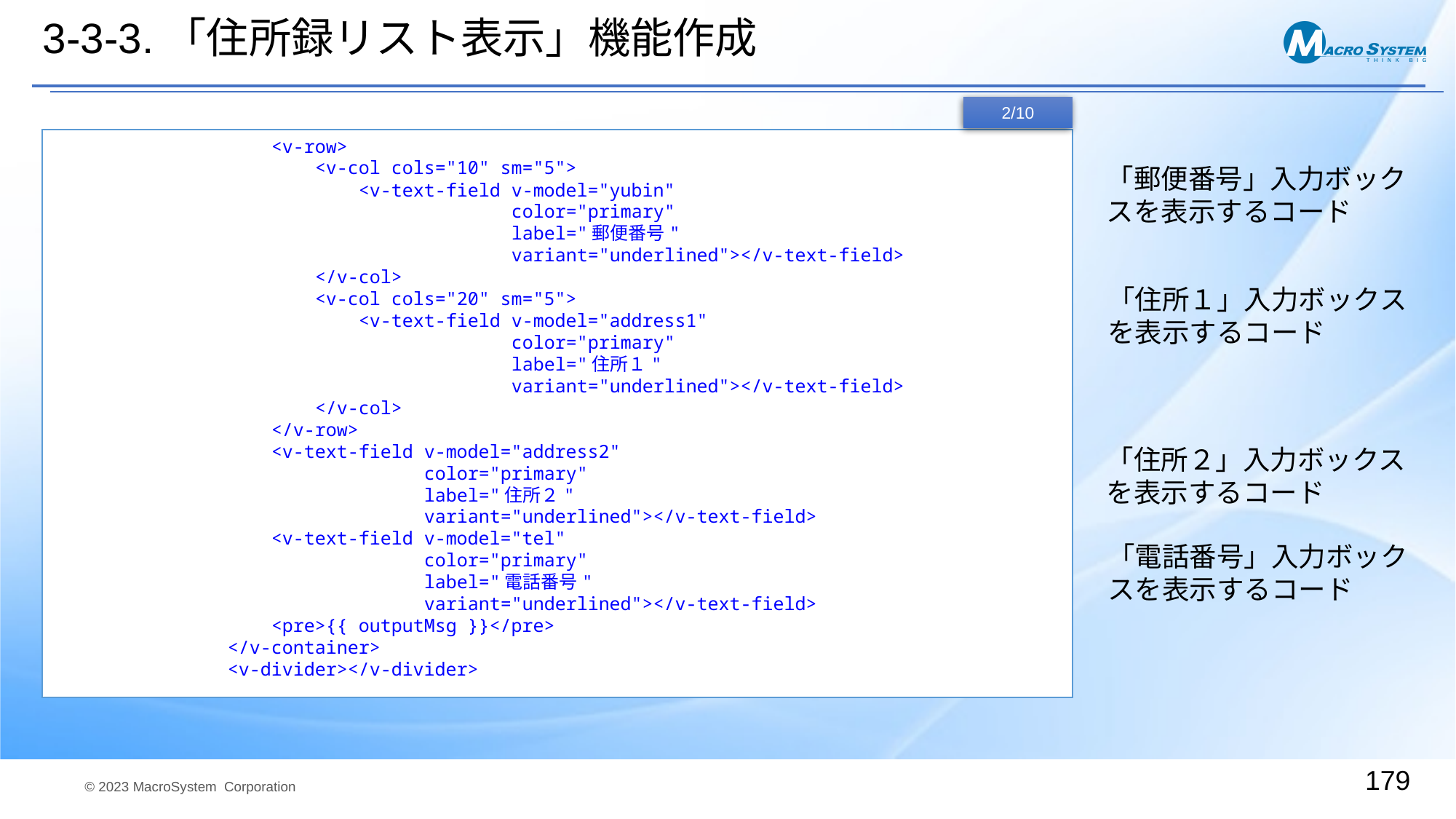

# 3-3-3.「住所録リスト表示」機能作成
2/10
                    <v-row>
                        <v-col cols="10" sm="5">
                            <v-text-field v-model="yubin"
                                          color="primary"
                                          label="郵便番号"
                                          variant="underlined"></v-text-field>
                        </v-col>
                        <v-col cols="20" sm="5">
                            <v-text-field v-model="address1"
                                          color="primary"
                                          label="住所１"
                                          variant="underlined"></v-text-field>
                        </v-col>
                    </v-row>
                    <v-text-field v-model="address2"
                                  color="primary"
                                  label="住所２"
                                  variant="underlined"></v-text-field>
                    <v-text-field v-model="tel"
                                  color="primary"
                                  label="電話番号"
                                  variant="underlined"></v-text-field>
                    <pre>{{ outputMsg }}</pre>
                </v-container>
                <v-divider></v-divider>

「郵便番号」入力ボックスを表示するコード
「住所１」入力ボックスを表示するコード
「住所２」入力ボックスを表示するコード
「電話番号」入力ボックスを表示するコード